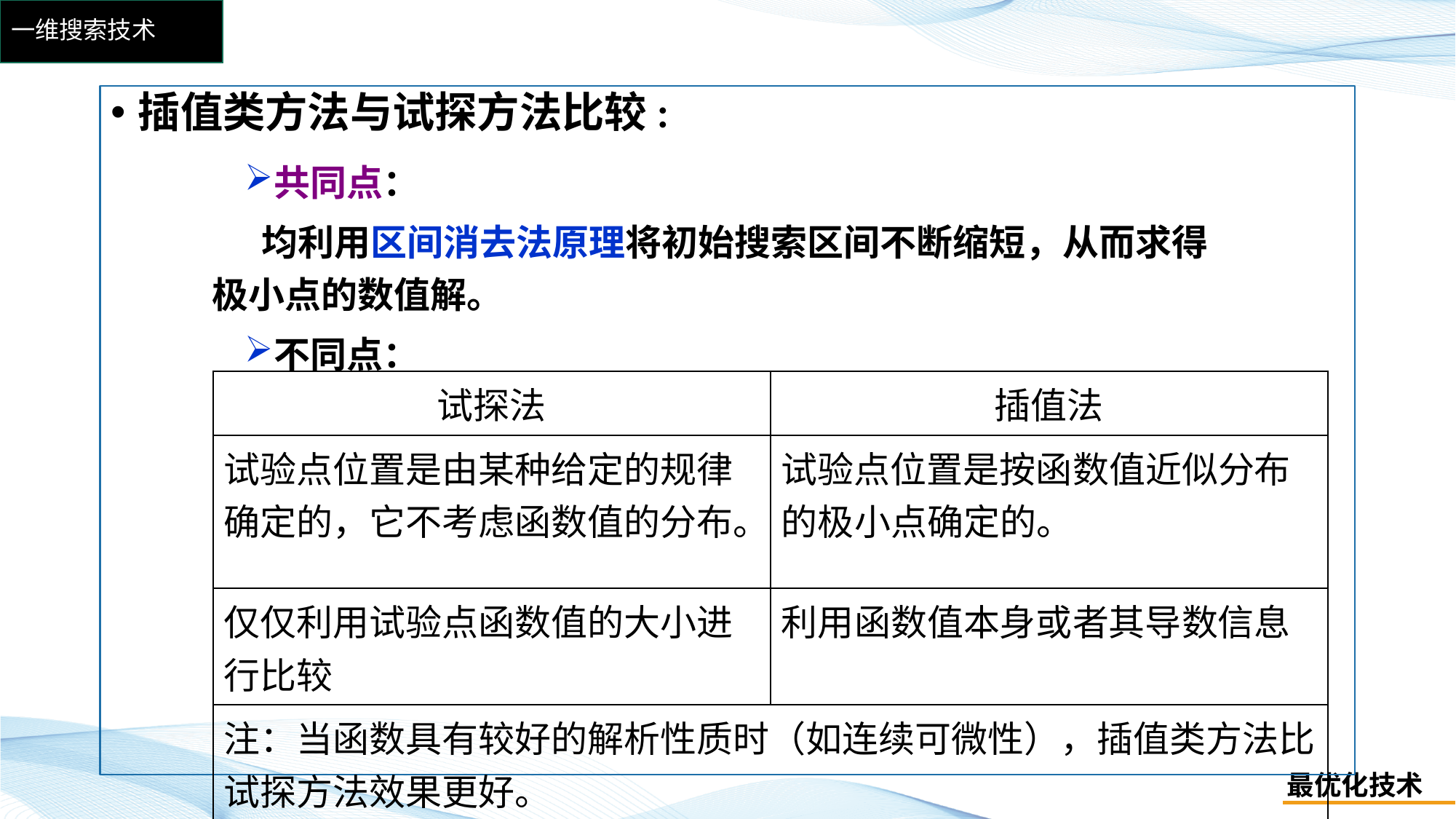

# 一维搜索技术
插值类方法与试探方法比较:

共同点：
 均利用区间消去法原理将初始搜索区间不断缩短，从而求得极小点的数值解。
不同点：

| 试探法 | 插值法 |
| --- | --- |
| 试验点位置是由某种给定的规律确定的，它不考虑函数值的分布。 | 试验点位置是按函数值近似分布的极小点确定的。 |
| 仅仅利用试验点函数值的大小进行比较 | 利用函数值本身或者其导数信息 |
| 注：当函数具有较好的解析性质时（如连续可微性），插值类方法比试探方法效果更好。 |  |